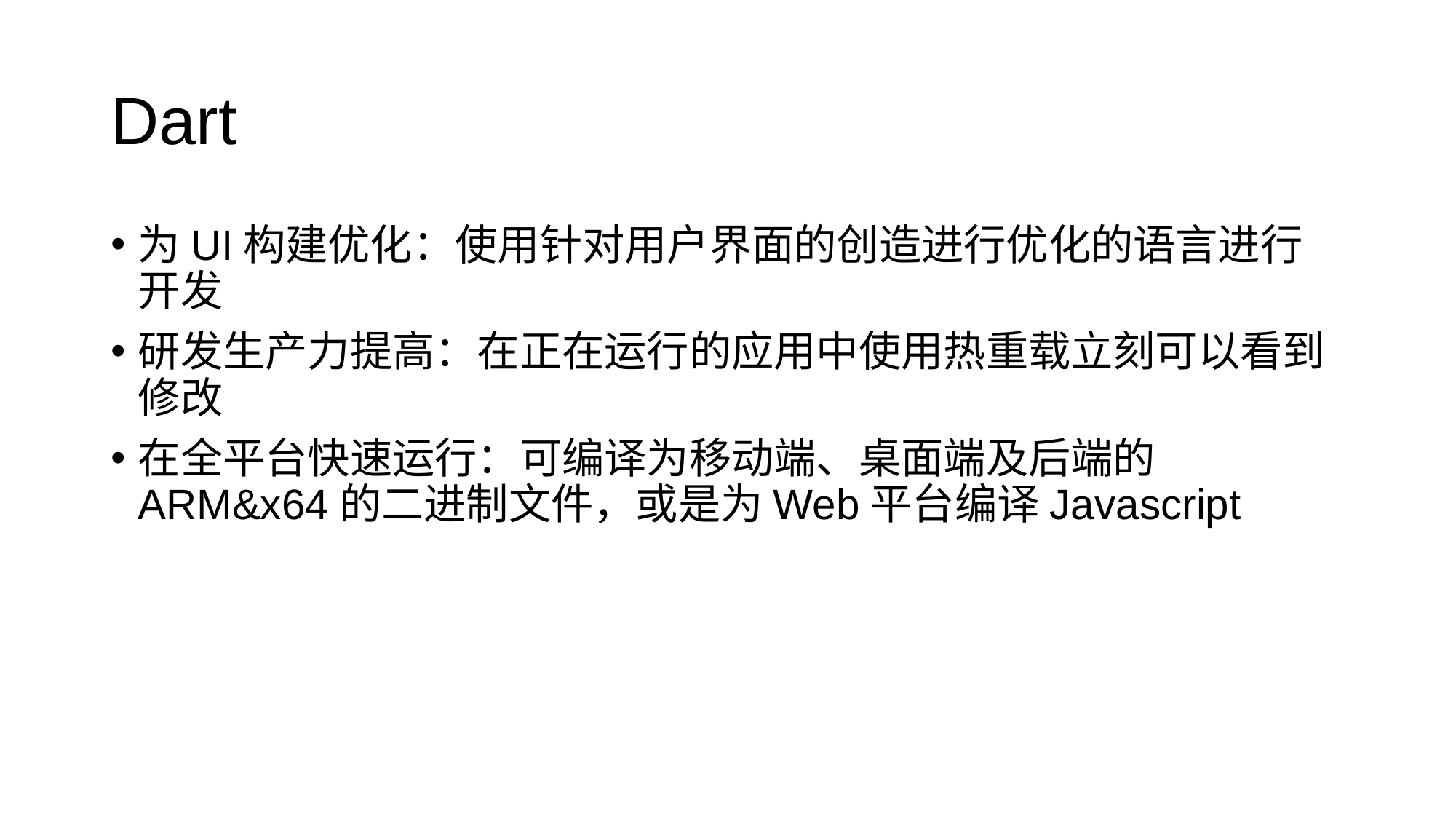

# Dart
为UI构建优化：使用针对用户界面的创造进行优化的语言进行开发
研发生产力提高：在正在运行的应用中使用热重载立刻可以看到修改
在全平台快速运行：可编译为移动端、桌面端及后端的ARM&x64的二进制文件，或是为Web平台编译Javascript